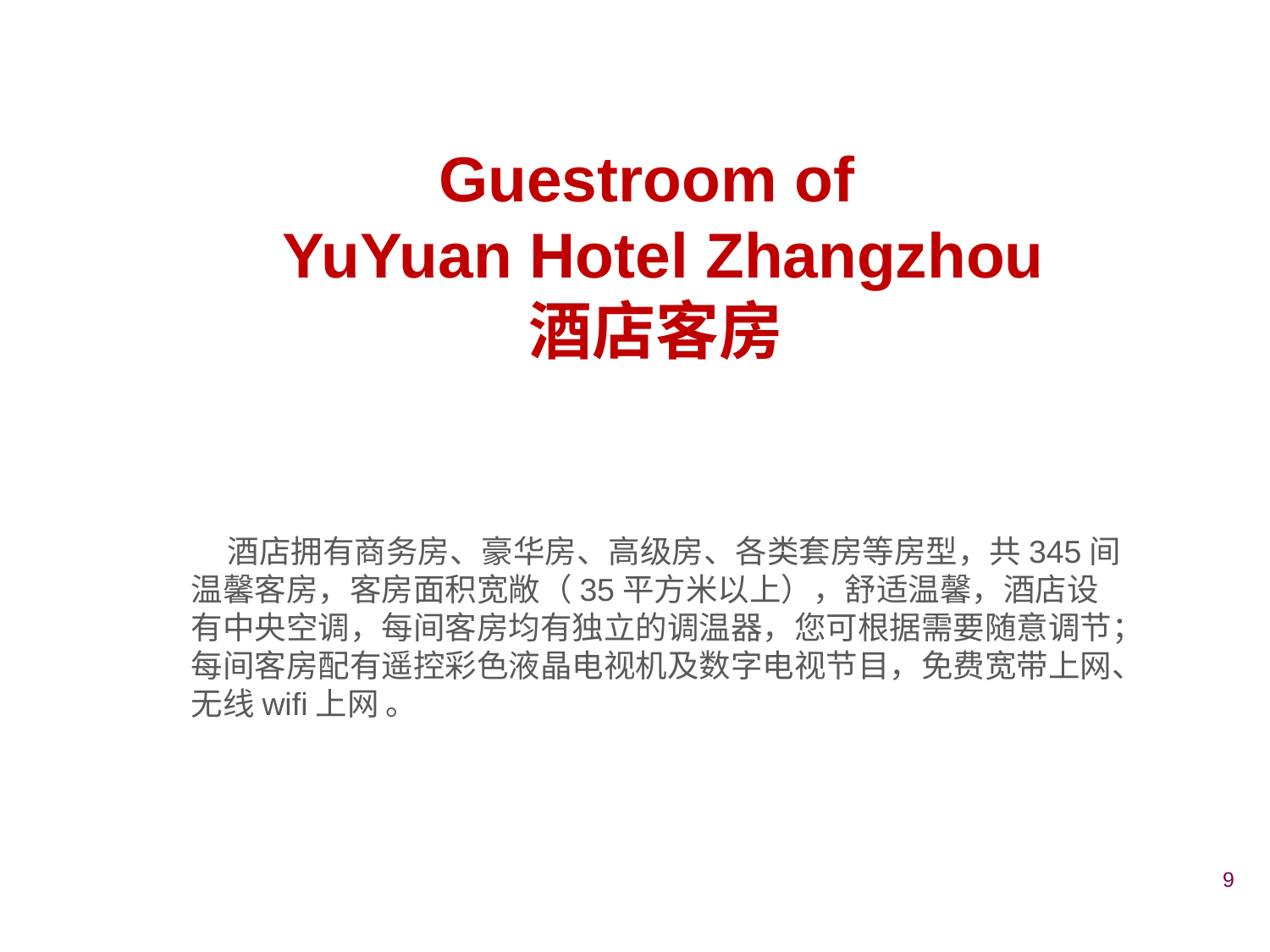

Guestroom of
 YuYuan Hotel Zhangzhou
酒店客房
    酒店拥有商务房、豪华房、高级房、各类套房等房型，共345间温馨客房，客房面积宽敞（35平方米以上），舒适温馨，酒店设有中央空调，每间客房均有独立的调温器，您可根据需要随意调节；每间客房配有遥控彩色液晶电视机及数字电视节目，免费宽带上网、无线wifi上网 。
9